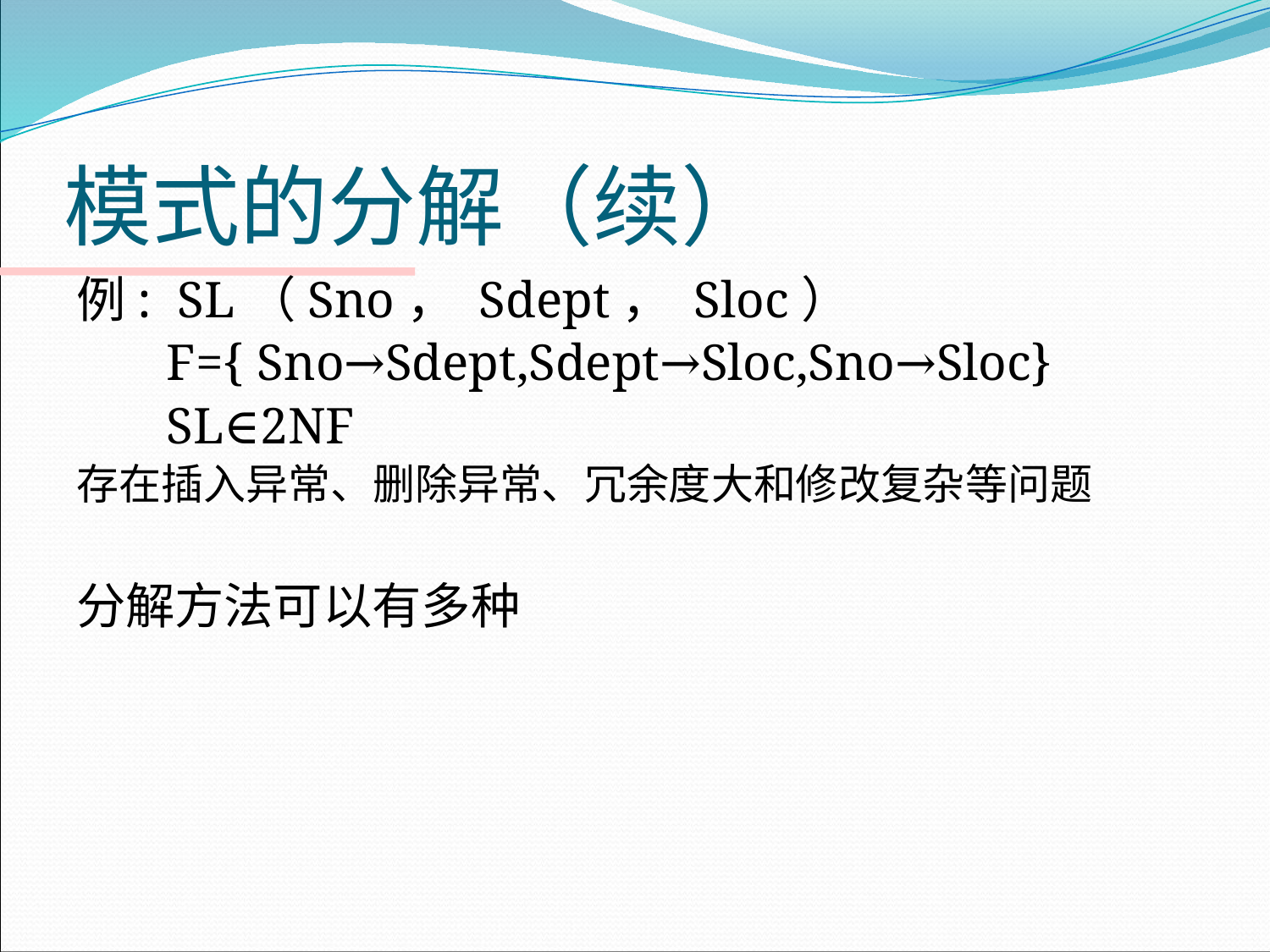

# 模式的分解（续）
例:  SL（Sno， Sdept， Sloc）
       F={ Sno→Sdept,Sdept→Sloc,Sno→Sloc}
       SL∈2NF
存在插入异常、删除异常、冗余度大和修改复杂等问题

分解方法可以有多种

628